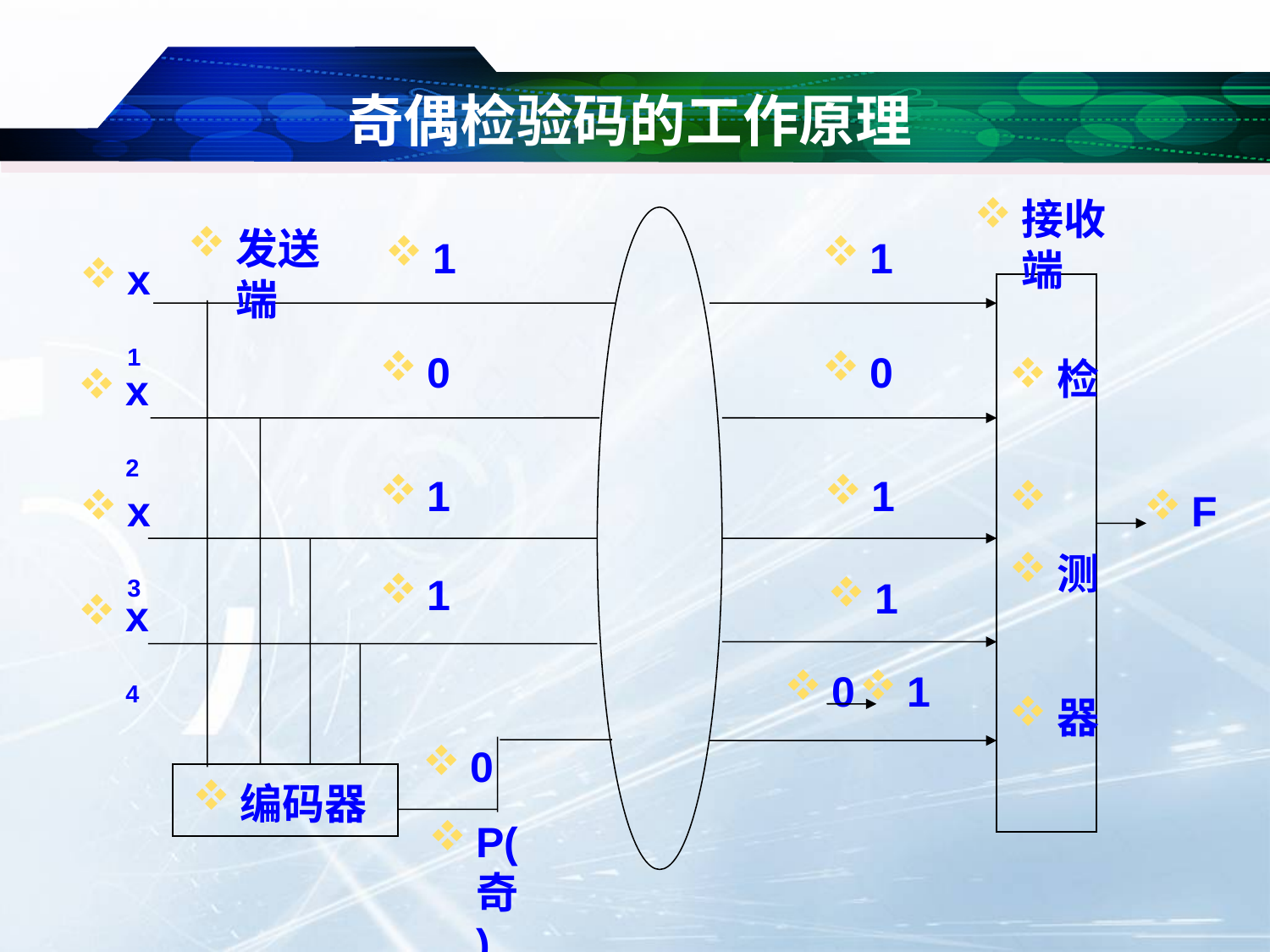

# 奇偶检验码的工作原理
接收端

检

测

器

编码器

发送端
1
1
x1
0
0
x2
1
1
x3
F
1
1
x4
0
1

0
P(奇)